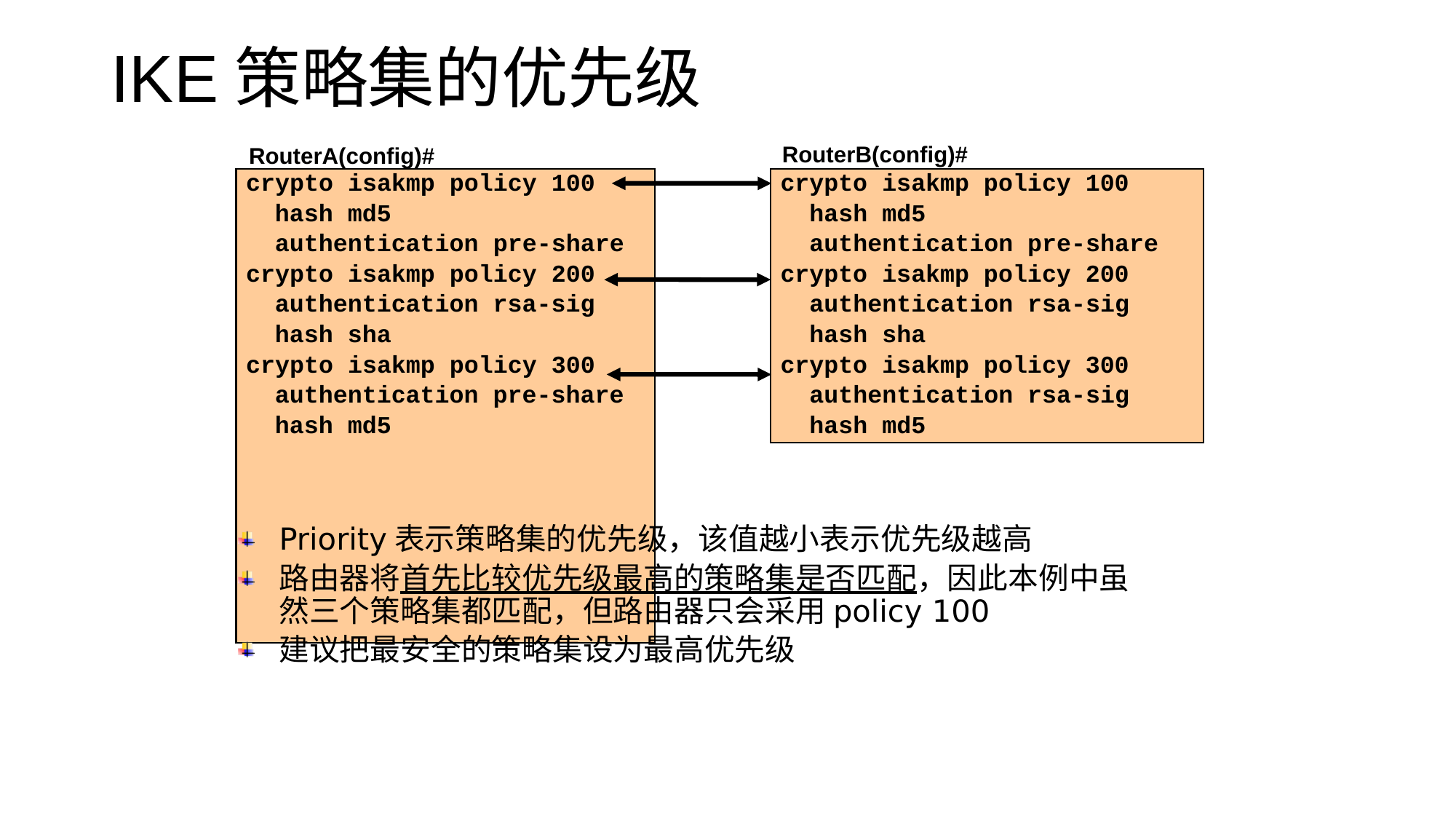

# IKE策略集的优先级
RouterB(config)#
RouterA(config)#
crypto isakmp policy 100
  hash md5
  authentication pre-share
crypto isakmp policy 200
  authentication rsa-sig
  hash sha
crypto isakmp policy 300
  authentication pre-share
  hash md5
crypto isakmp policy 100
  hash md5
  authentication pre-share
crypto isakmp policy 200
  authentication rsa-sig
  hash sha
crypto isakmp policy 300
  authentication rsa-sig
  hash md5

Priority表示策略集的优先级，该值越小表示优先级越高
路由器将首先比较优先级最高的策略集是否匹配，因此本例中虽然三个策略集都匹配，但路由器只会采用policy 100
建议把最安全的策略集设为最高优先级